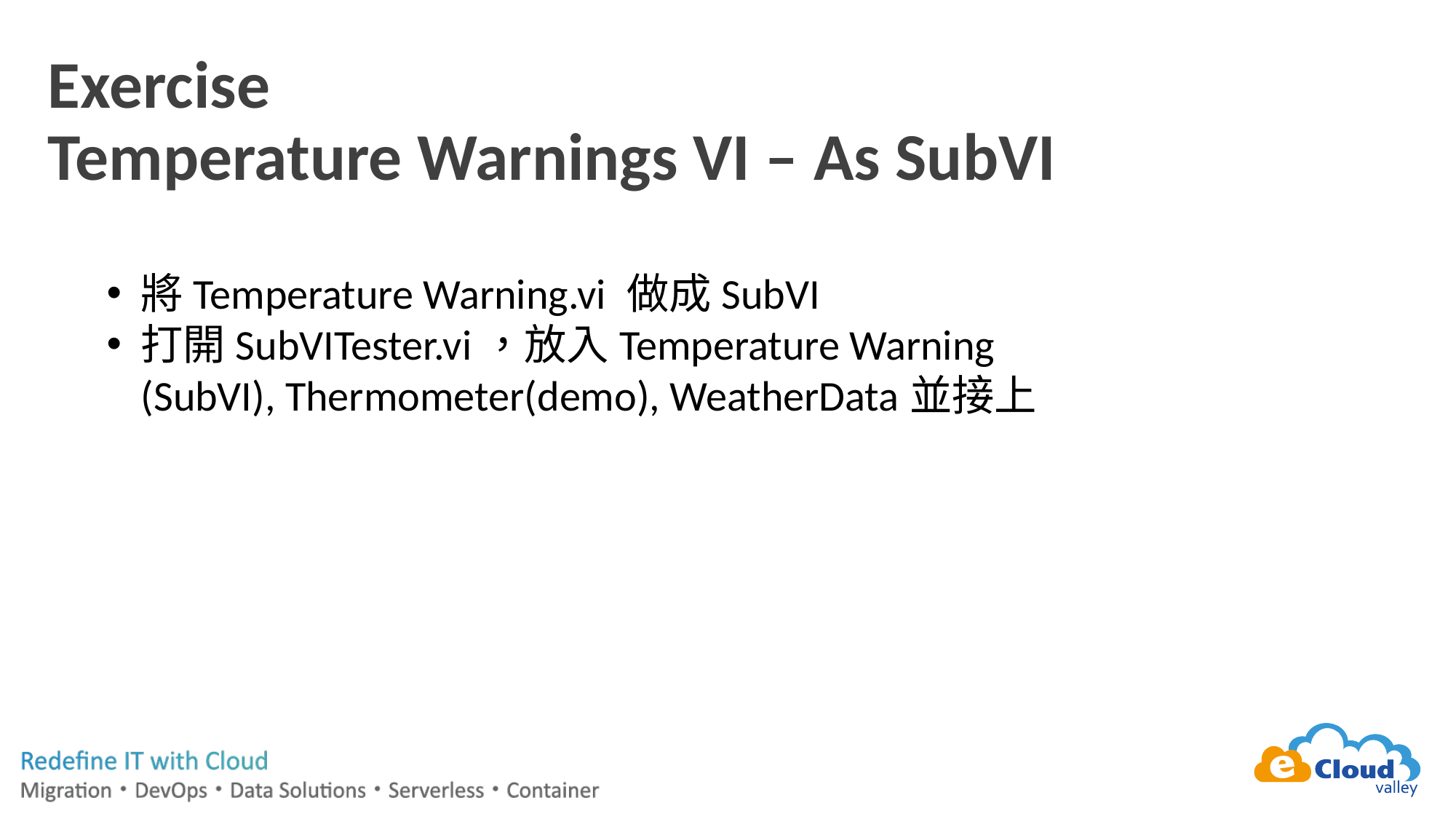

# Exercise Temperature Warnings VI – As SubVI
將Temperature Warning.vi 做成SubVI
打開SubVITester.vi，放入Temperature Warning (SubVI), Thermometer(demo), WeatherData並接上